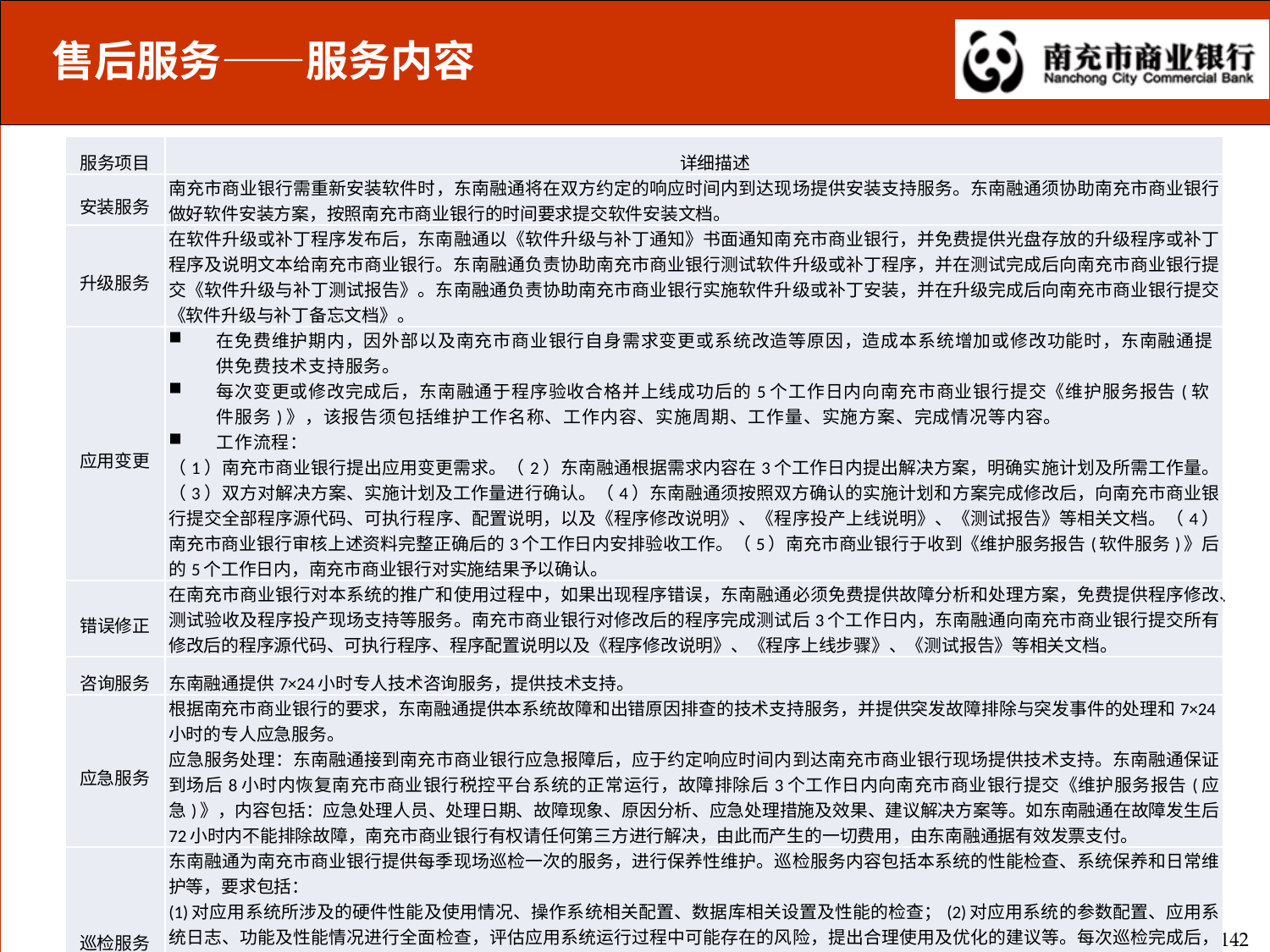

售后服务——服务内容
| 服务项目 | 详细描述 |
| --- | --- |
| 安装服务 | 南充市商业银行需重新安装软件时，东南融通将在双方约定的响应时间内到达现场提供安装支持服务。东南融通须协助南充市商业银行做好软件安装方案，按照南充市商业银行的时间要求提交软件安装文档。 |
| 升级服务 | 在软件升级或补丁程序发布后，东南融通以《软件升级与补丁通知》书面通知南充市商业银行，并免费提供光盘存放的升级程序或补丁程序及说明文本给南充市商业银行。东南融通负责协助南充市商业银行测试软件升级或补丁程序，并在测试完成后向南充市商业银行提交《软件升级与补丁测试报告》。东南融通负责协助南充市商业银行实施软件升级或补丁安装，并在升级完成后向南充市商业银行提交《软件升级与补丁备忘文档》。 |
| 应用变更 | 在免费维护期内，因外部以及南充市商业银行自身需求变更或系统改造等原因，造成本系统增加或修改功能时，东南融通提供免费技术支持服务。 每次变更或修改完成后，东南融通于程序验收合格并上线成功后的5个工作日内向南充市商业银行提交《维护服务报告(软件服务)》，该报告须包括维护工作名称、工作内容、实施周期、工作量、实施方案、完成情况等内容。 工作流程： （1）南充市商业银行提出应用变更需求。（2）东南融通根据需求内容在3个工作日内提出解决方案，明确实施计划及所需工作量。（3）双方对解决方案、实施计划及工作量进行确认。（4）东南融通须按照双方确认的实施计划和方案完成修改后，向南充市商业银行提交全部程序源代码、可执行程序、配置说明，以及《程序修改说明》、《程序投产上线说明》、《测试报告》等相关文档。（4）南充市商业银行审核上述资料完整正确后的3个工作日内安排验收工作。（5）南充市商业银行于收到《维护服务报告(软件服务)》后的5个工作日内，南充市商业银行对实施结果予以确认。 |
| 错误修正 | 在南充市商业银行对本系统的推广和使用过程中，如果出现程序错误，东南融通必须免费提供故障分析和处理方案，免费提供程序修改、测试验收及程序投产现场支持等服务。南充市商业银行对修改后的程序完成测试后3个工作日内，东南融通向南充市商业银行提交所有修改后的程序源代码、可执行程序、程序配置说明以及《程序修改说明》、《程序上线步骤》、《测试报告》等相关文档。 |
| 咨询服务 | 东南融通提供7×24小时专人技术咨询服务，提供技术支持。 |
| 应急服务 | 根据南充市商业银行的要求，东南融通提供本系统故障和出错原因排查的技术支持服务，并提供突发故障排除与突发事件的处理和7×24小时的专人应急服务。 应急服务处理：东南融通接到南充市商业银行应急报障后，应于约定响应时间内到达南充市商业银行现场提供技术支持。东南融通保证到场后8小时内恢复南充市商业银行税控平台系统的正常运行，故障排除后3个工作日内向南充市商业银行提交《维护服务报告(应急)》，内容包括：应急处理人员、处理日期、故障现象、原因分析、应急处理措施及效果、建议解决方案等。如东南融通在故障发生后72小时内不能排除故障，南充市商业银行有权请任何第三方进行解决，由此而产生的一切费用，由东南融通据有效发票支付。 |
| 巡检服务 | 东南融通为南充市商业银行提供每季现场巡检一次的服务，进行保养性维护。巡检服务内容包括本系统的性能检查、系统保养和日常维护等，要求包括： (1)对应用系统所涉及的硬件性能及使用情况、操作系统相关配置、数据库相关设置及性能的检查；(2)对应用系统的参数配置、应用系统日志、功能及性能情况进行全面检查，评估应用系统运行过程中可能存在的风险，提出合理使用及优化的建议等。每次巡检完成后，东南融通在5个工作日内向南充市商业银行提交《巡检服务报告》，内容须包括对系统运行和资源现状进行分析和评估，以及与上一季度巡检数据的对比分析内容，以便于及时掌握系统处理状况变化趋势，同时还须包括巡检人员、巡检日期、巡检内容、系统运行概况、优化调整建议以及运行维护建议等方面内容。 |
| 重要日期现场支持 | 东南融通须应南充市商业银行要求提供年终决算日、结息日、程序投产日、重要节假日、系统关机维护、机房搬迁等重要日期的现场支持服务。 |
142
142